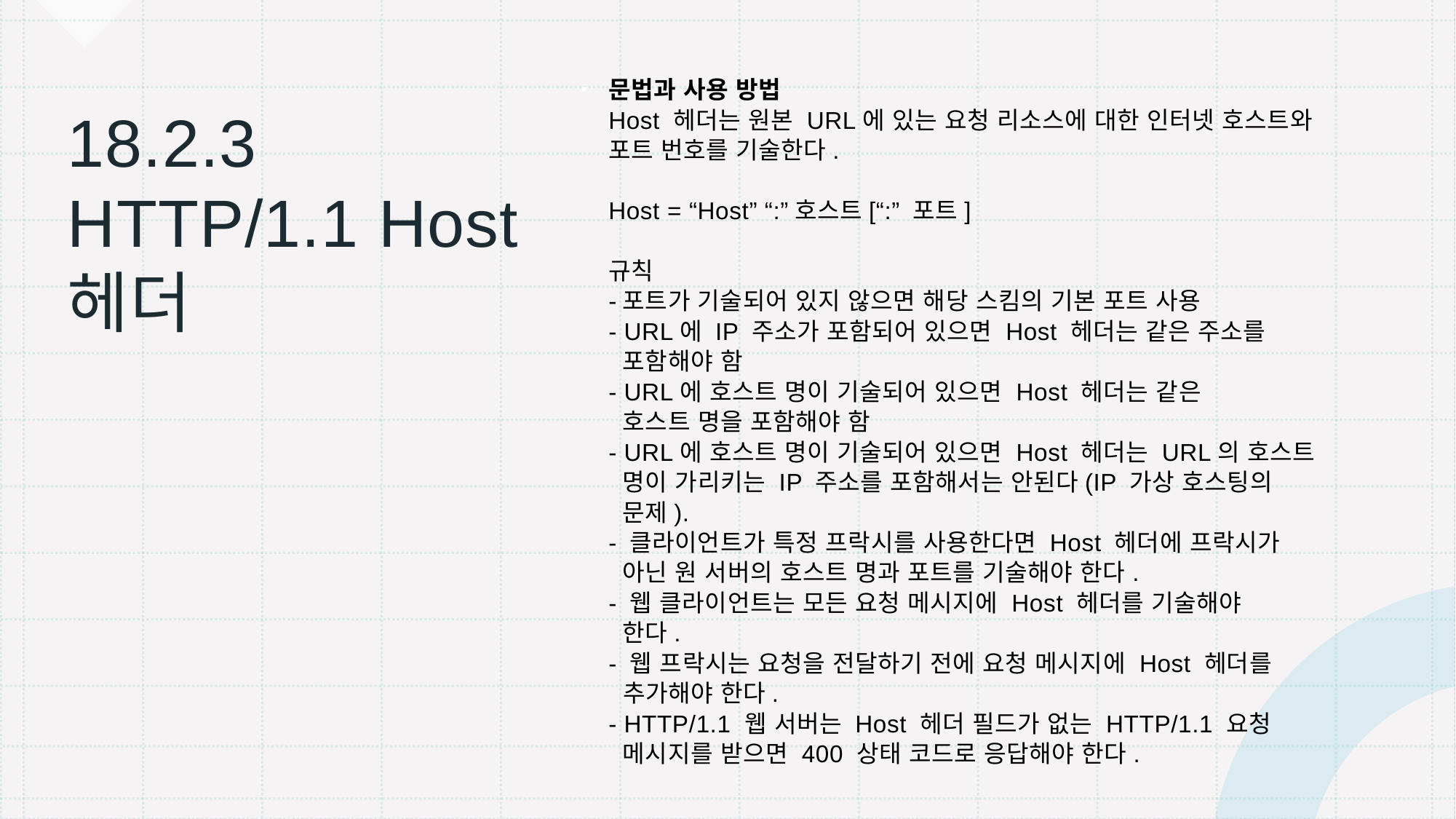

문법과 사용 방법
Host 헤더는 원본 URL에 있는 요청 리소스에 대한 인터넷 호스트와 포트 번호를 기술한다.
Host = “Host” “:”호스트[“:” 포트]
규칙
-포트가 기술되어 있지 않으면 해당 스킴의 기본 포트 사용
- URL에 IP 주소가 포함되어 있으면 Host 헤더는 같은 주소를
  포함해야 함
- URL에 호스트 명이 기술되어 있으면 Host 헤더는 같은
  호스트 명을 포함해야 함
- URL에 호스트 명이 기술되어 있으면 Host 헤더는 URL의 호스트
  명이 가리키는 IP 주소를 포함해서는 안된다(IP 가상 호스팅의
  문제).
- 클라이언트가 특정 프락시를 사용한다면 Host 헤더에 프락시가
  아닌 원 서버의 호스트 명과 포트를 기술해야 한다.
- 웹 클라이언트는 모든 요청 메시지에 Host 헤더를 기술해야
  한다.
- 웹 프락시는 요청을 전달하기 전에 요청 메시지에 Host 헤더를
  추가해야 한다.
- HTTP/1.1 웹 서버는 Host 헤더 필드가 없는 HTTP/1.1 요청
  메시지를 받으면 400 상태 코드로 응답해야 한다.
# 18.2.3 HTTP/1.1 Host 헤더